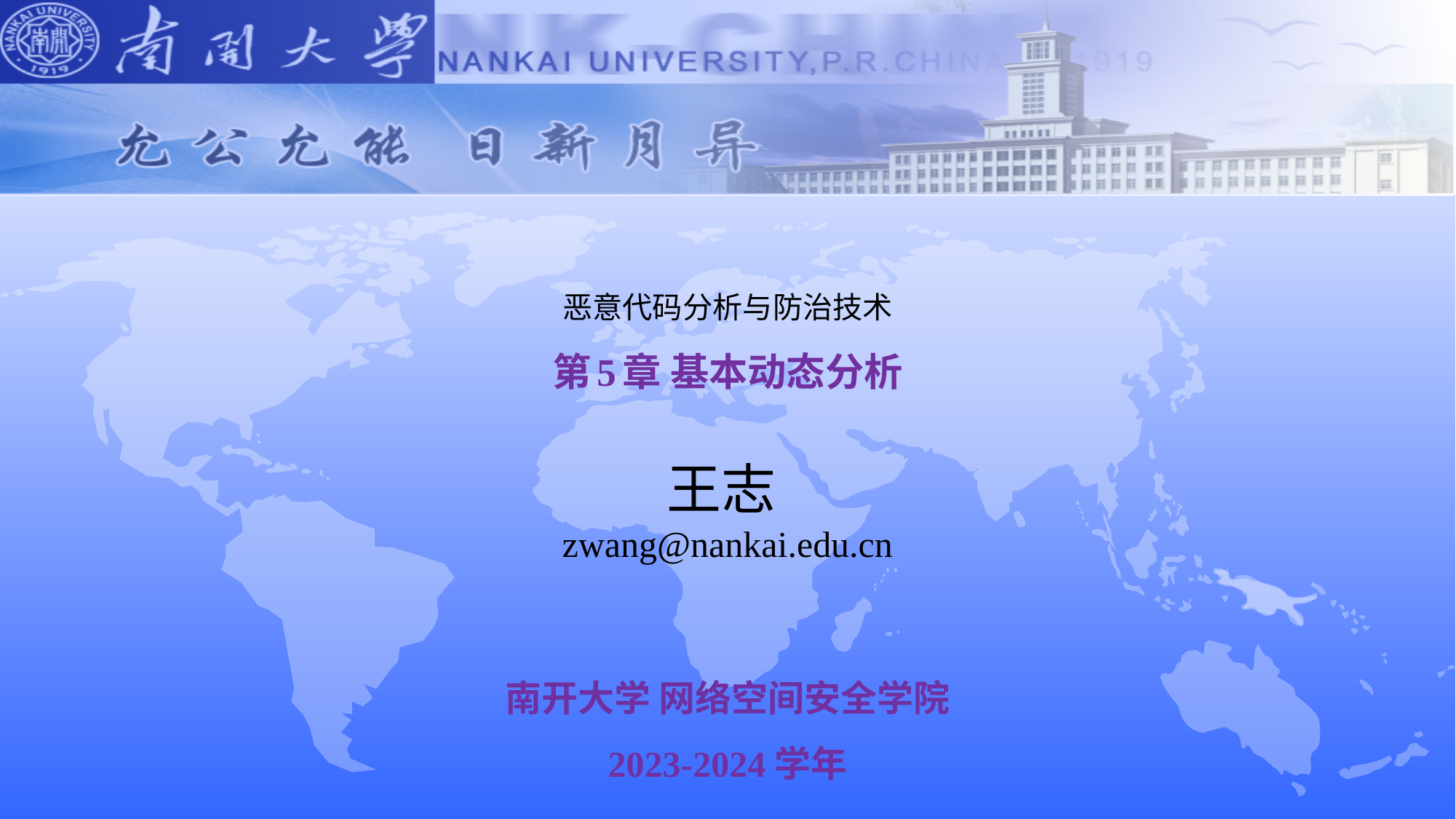

# 恶意代码分析与防治技术 第5章 基本动态分析
王志
zwang@nankai.edu.cn
南开大学 网络空间安全学院
2023-2024学年